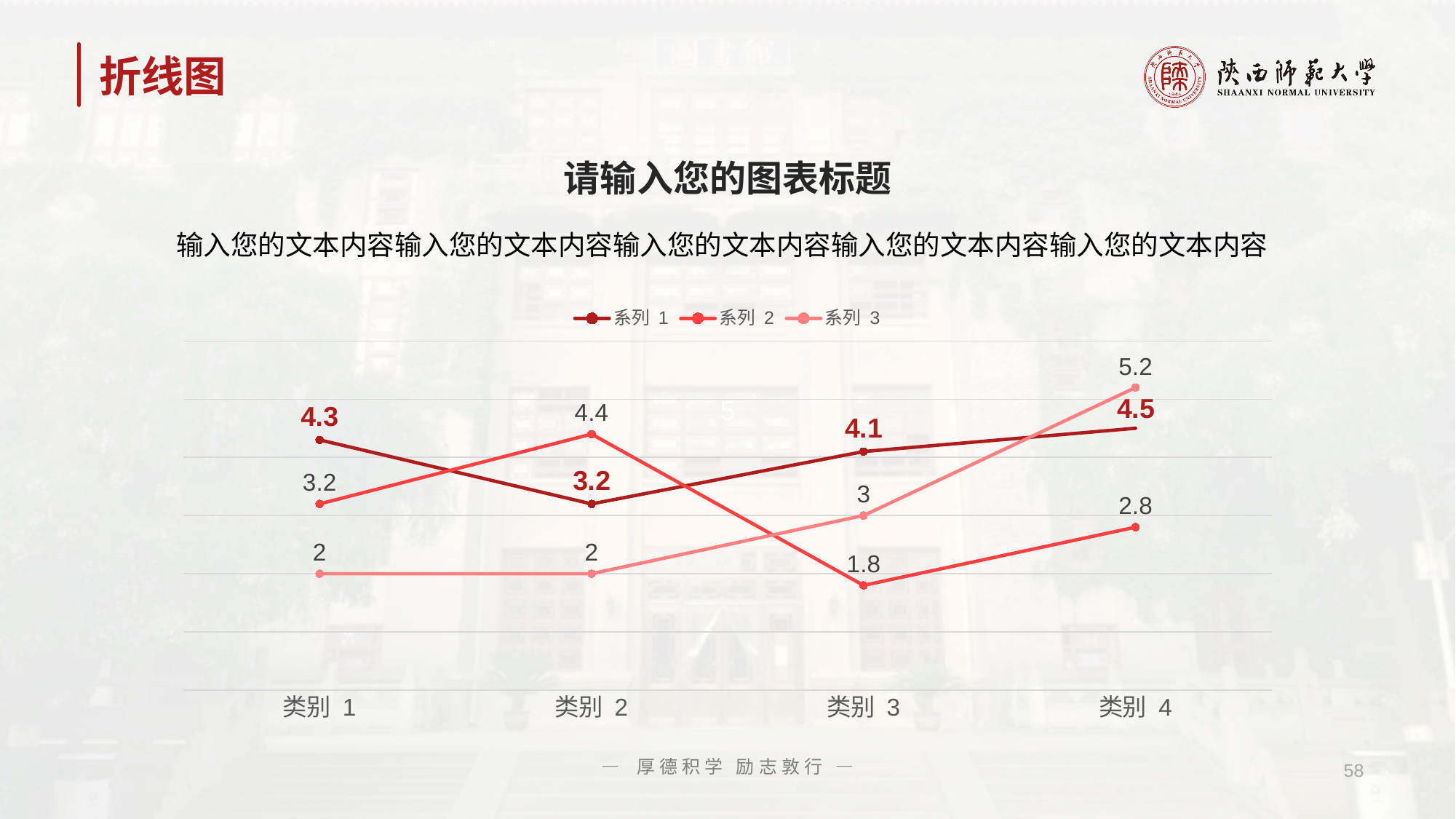

# 折线图
请输入您的图表标题
输入您的文本内容输入您的文本内容输入您的文本内容输入您的文本内容输入您的文本内容

### Chart

| Category | 系列 1 | 系列 2 | 系列 3 |
|---|---|---|---|
| 类别 1 | 4.3 | 3.2 | 2.0 |
| 类别 2 | 3.2 | 4.4 | 2.0 |
| 类别 3 | 4.1 | 1.8 | 3.0 |
| 类别 4 | 4.5 | 2.8 | 5.2 |
— 厚德积学 励志敦行 —
58